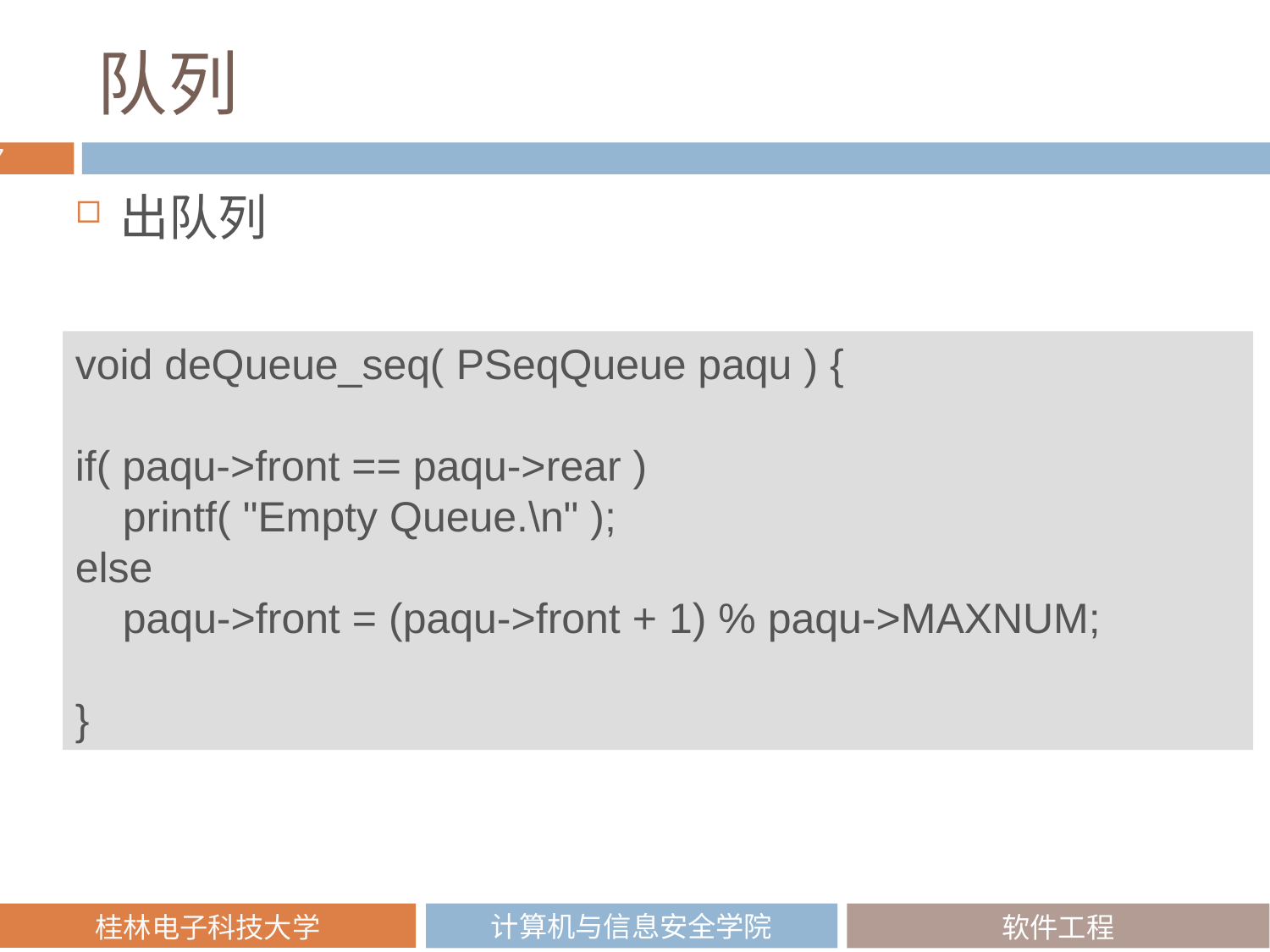

# 队列
出队列
void deQueue_seq( PSeqQueue paqu ) {

if( paqu->front == paqu->rear )
    printf( "Empty Queue.\n" );
else
    paqu->front = (paqu->front + 1) % paqu->MAXNUM;

}